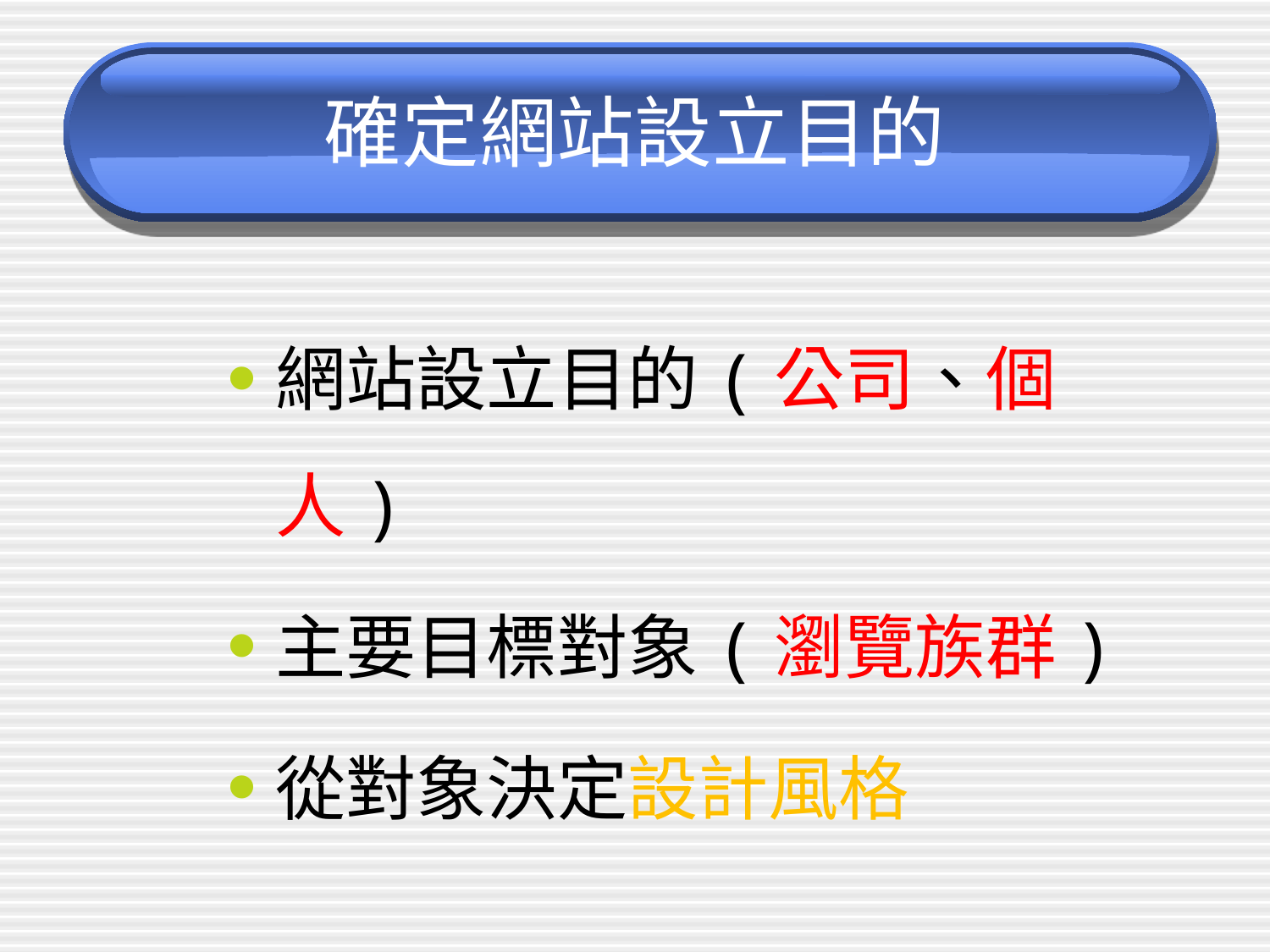

# 確定網站設立目的
網站設立目的(公司、個人)
主要目標對象(瀏覽族群)
從對象決定設計風格